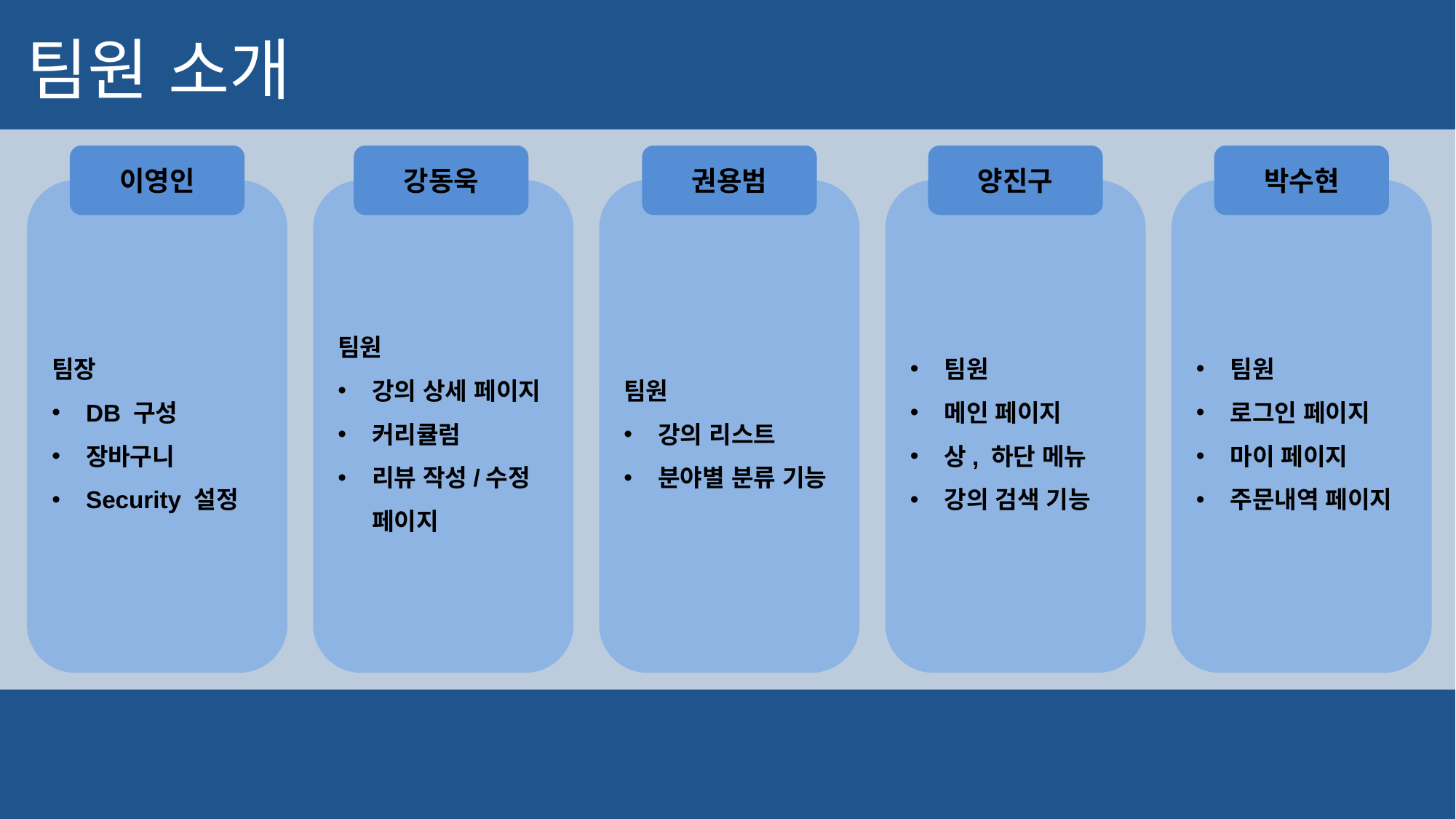

팀원 소개
이영인
강동욱
권용범
양진구
박수현
팀장
DB 구성
장바구니
Security 설정
팀원
강의 상세 페이지
커리큘럼
리뷰 작성/수정 페이지
팀원
강의 리스트
분야별 분류 기능
팀원
메인 페이지
상, 하단 메뉴
강의 검색 기능
팀원
로그인 페이지
마이 페이지
주문내역 페이지